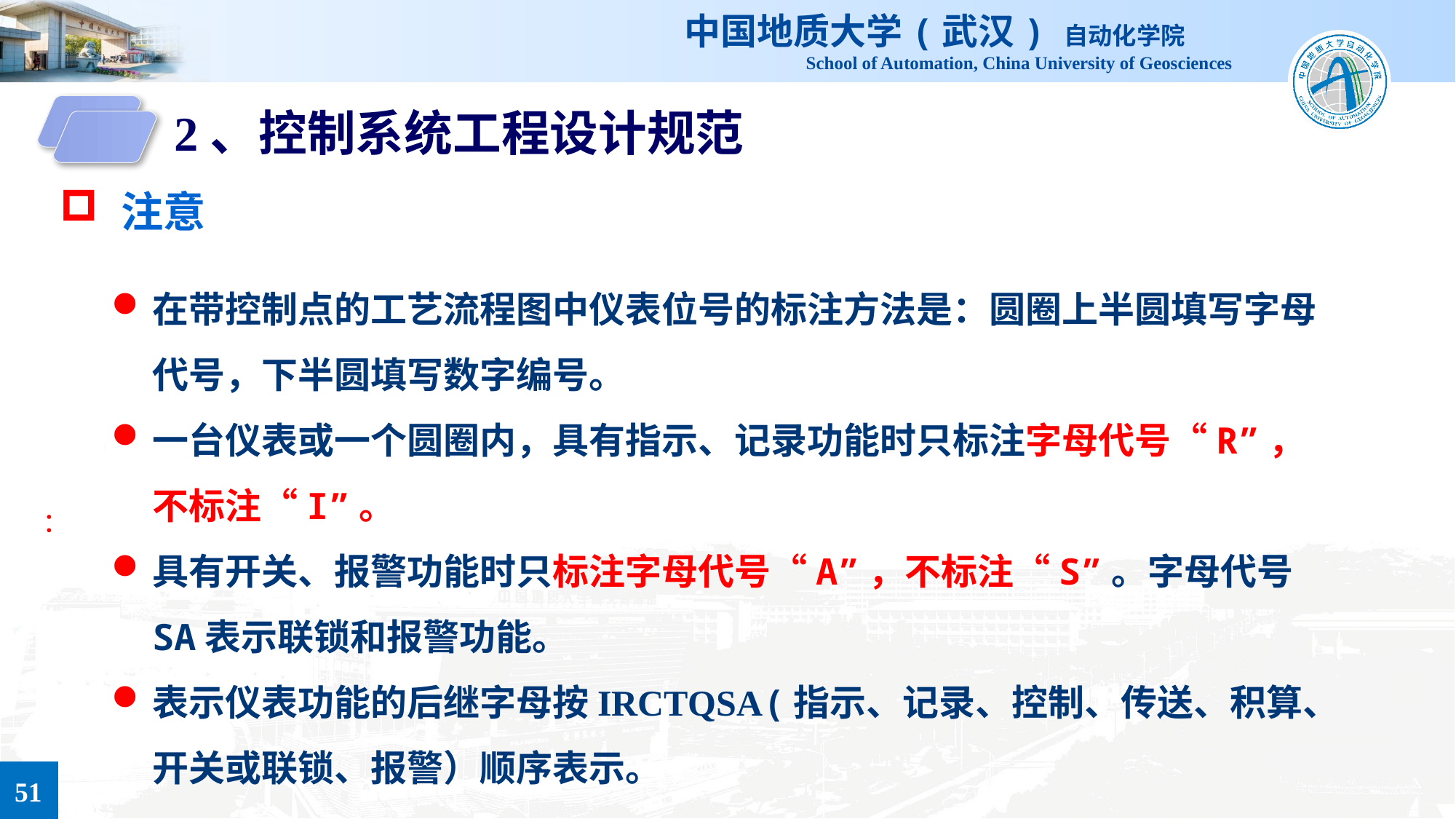

2、控制系统工程设计规范
注意
在带控制点的工艺流程图中仪表位号的标注方法是：圆圈上半圆填写字母代号，下半圆填写数字编号。
一台仪表或一个圆圈内，具有指示、记录功能时只标注字母代号“R”，不标注“I”。
具有开关、报警功能时只标注字母代号“A”，不标注“S”。字母代号SA表示联锁和报警功能。
表示仪表功能的后继字母按IRCTQSA(指示、记录、控制、传送、积算、开关或联锁、报警）顺序表示。
：
51